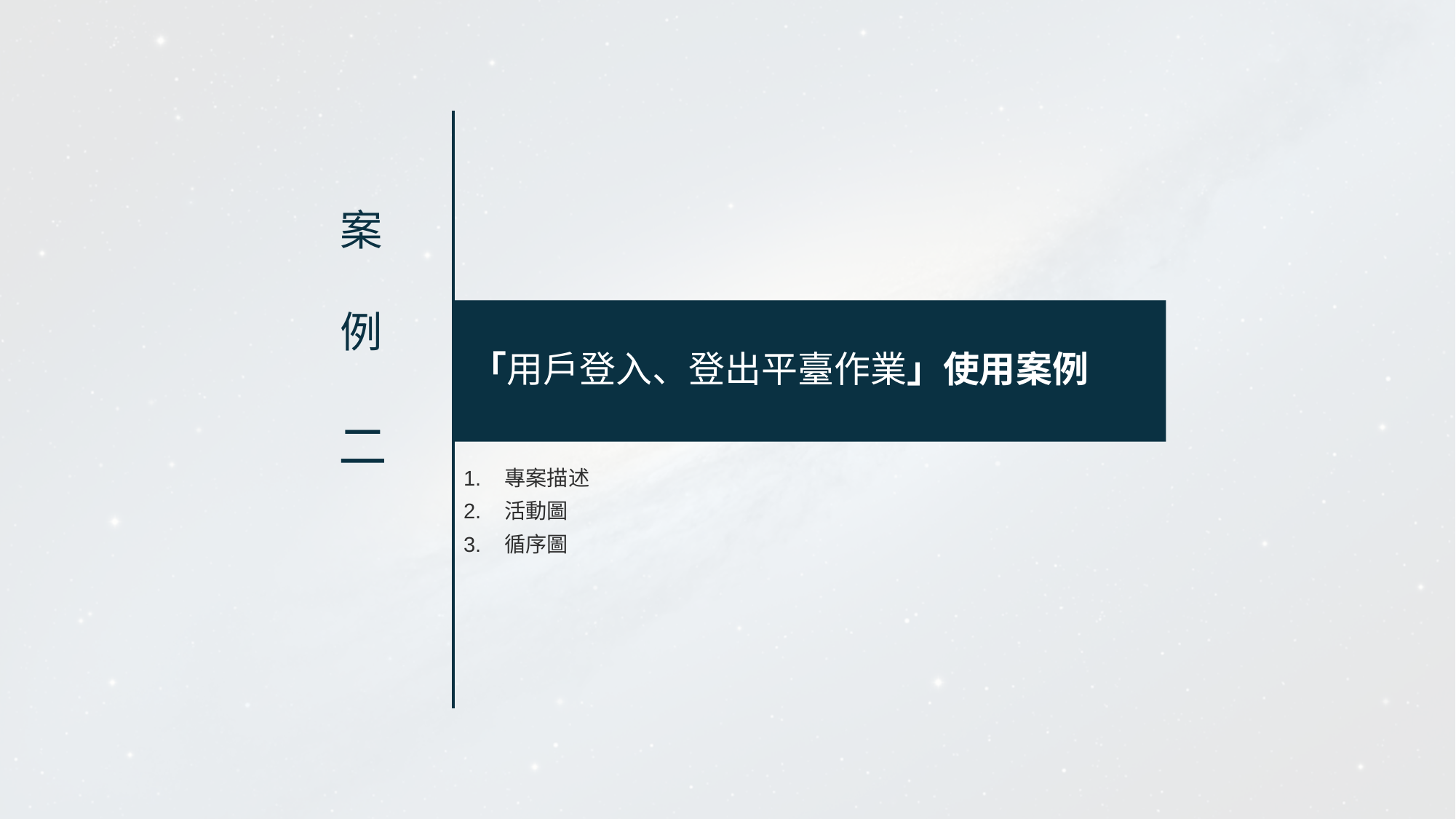

案

例
# 「用戶登入、登出平臺作業」使用案例
二
專案描述
活動圖
循序圖